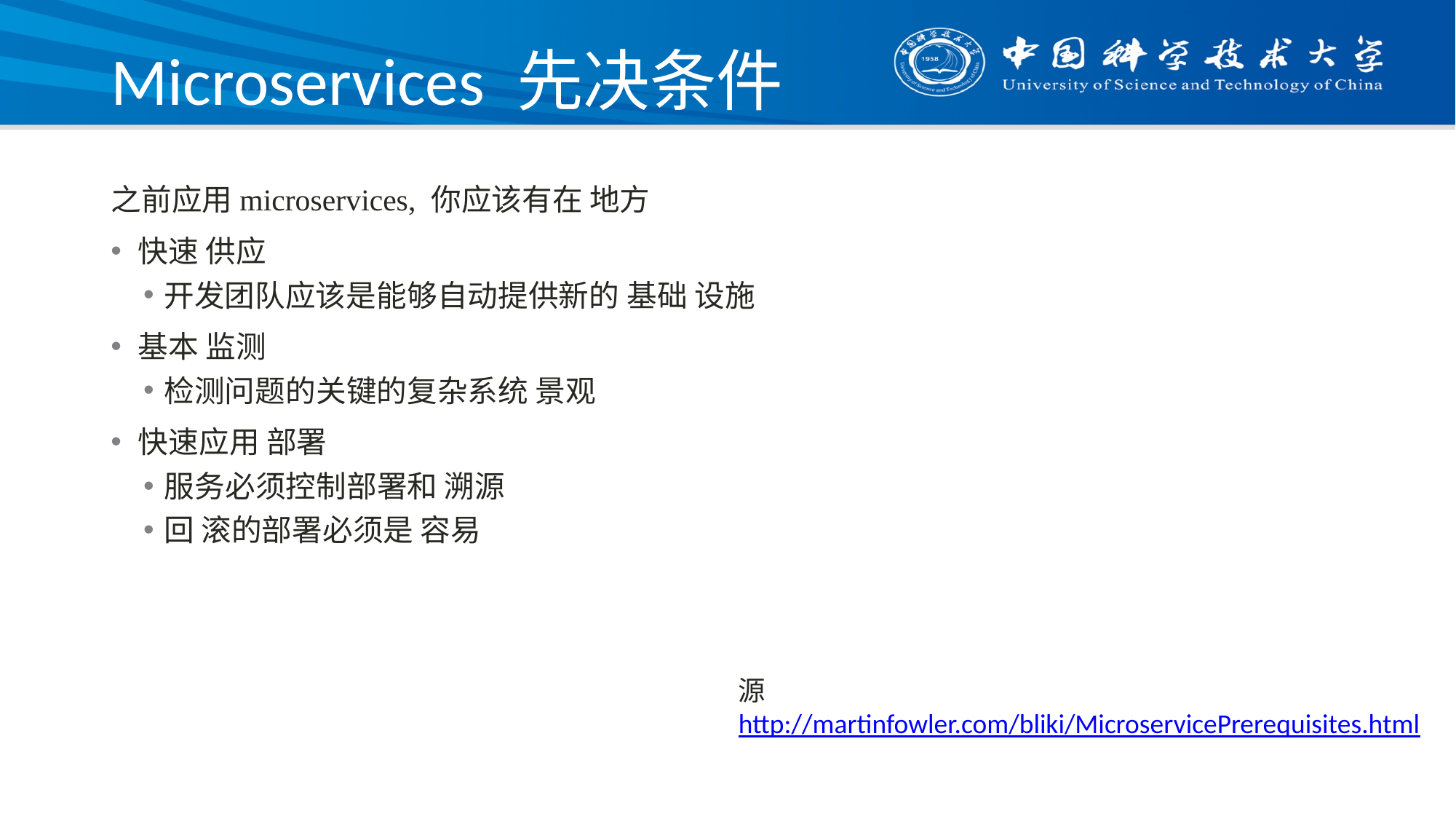

# Microservices 先决条件
之前应用microservices, 你应该有在 地方
快速 供应
开发团队应该是能够自动提供新的 基础 设施
基本 监测
检测问题的关键的复杂系统 景观
快速应用 部署
服务必须控制部署和 溯源
回 滚的部署必须是 容易
源http://martinfowler.com/bliki/MicroservicePrerequisites.html